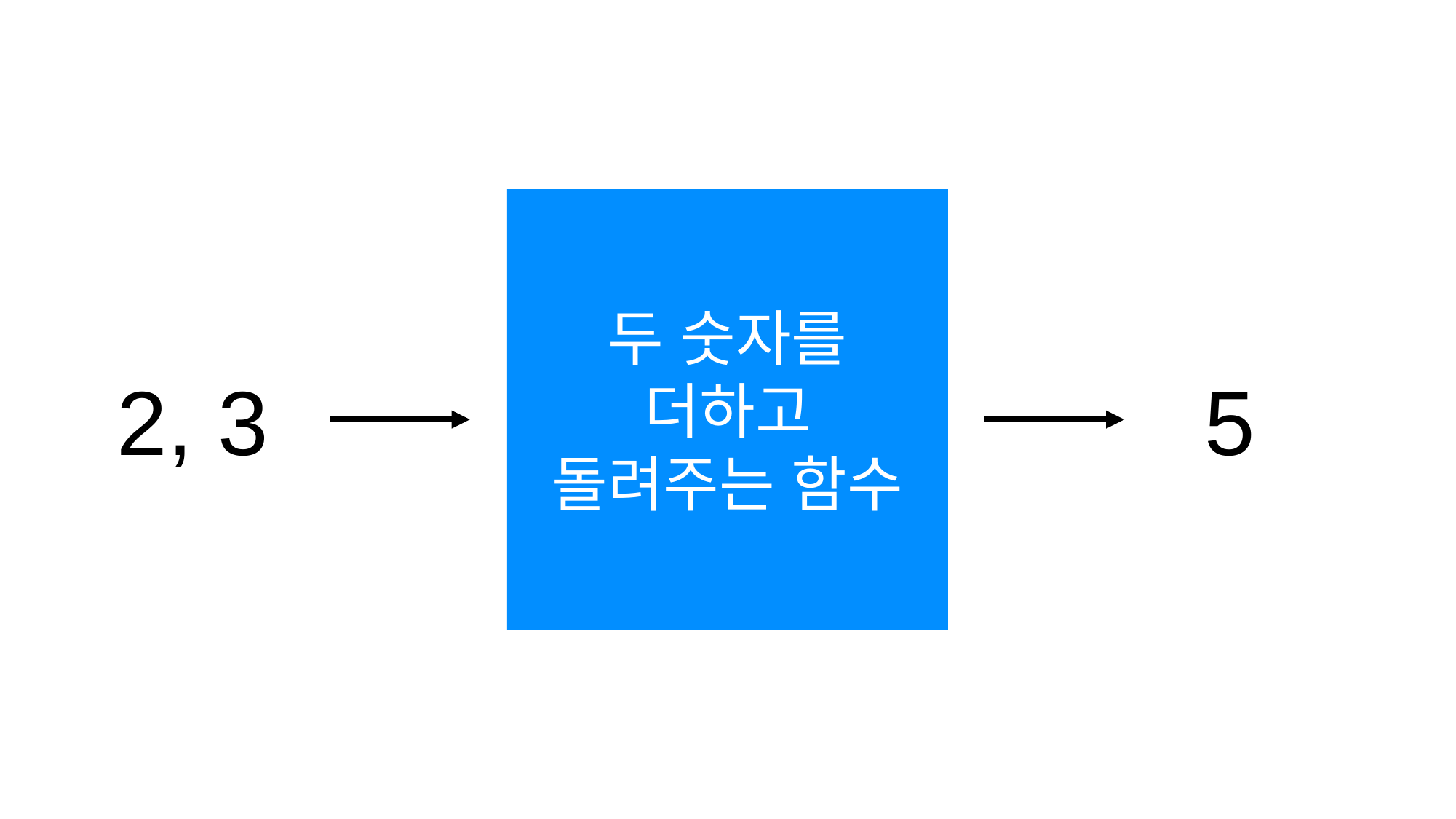

두 숫자를 더하고
돌려주는 함수
2, 3
5